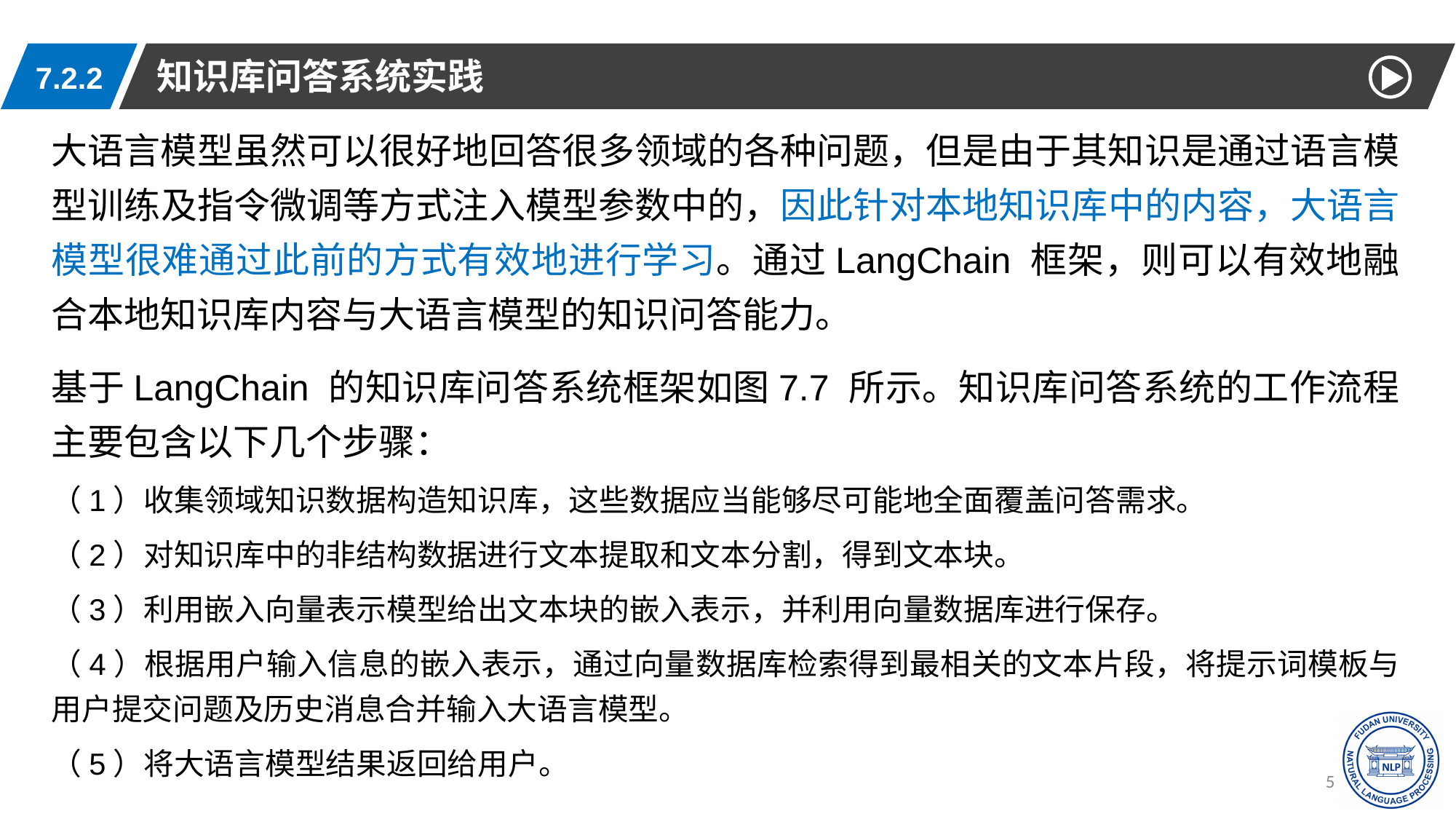

知识库问答系统实践
7.2.2

大语言模型虽然可以很好地回答很多领域的各种问题，但是由于其知识是通过语言模型训练及指令微调等方式注入模型参数中的，因此针对本地知识库中的内容，大语言模型很难通过此前的方式有效地进行学习。通过LangChain 框架，则可以有效地融合本地知识库内容与大语言模型的知识问答能力。
基于LangChain 的知识库问答系统框架如图7.7 所示。知识库问答系统的工作流程主要包含以下几个步骤：
（1）收集领域知识数据构造知识库，这些数据应当能够尽可能地全面覆盖问答需求。
（2）对知识库中的非结构数据进行文本提取和文本分割，得到文本块。
（3）利用嵌入向量表示模型给出文本块的嵌入表示，并利用向量数据库进行保存。
（4）根据用户输入信息的嵌入表示，通过向量数据库检索得到最相关的文本片段，将提示词模板与用户提交问题及历史消息合并输入大语言模型。
（5）将大语言模型结果返回给用户。
50